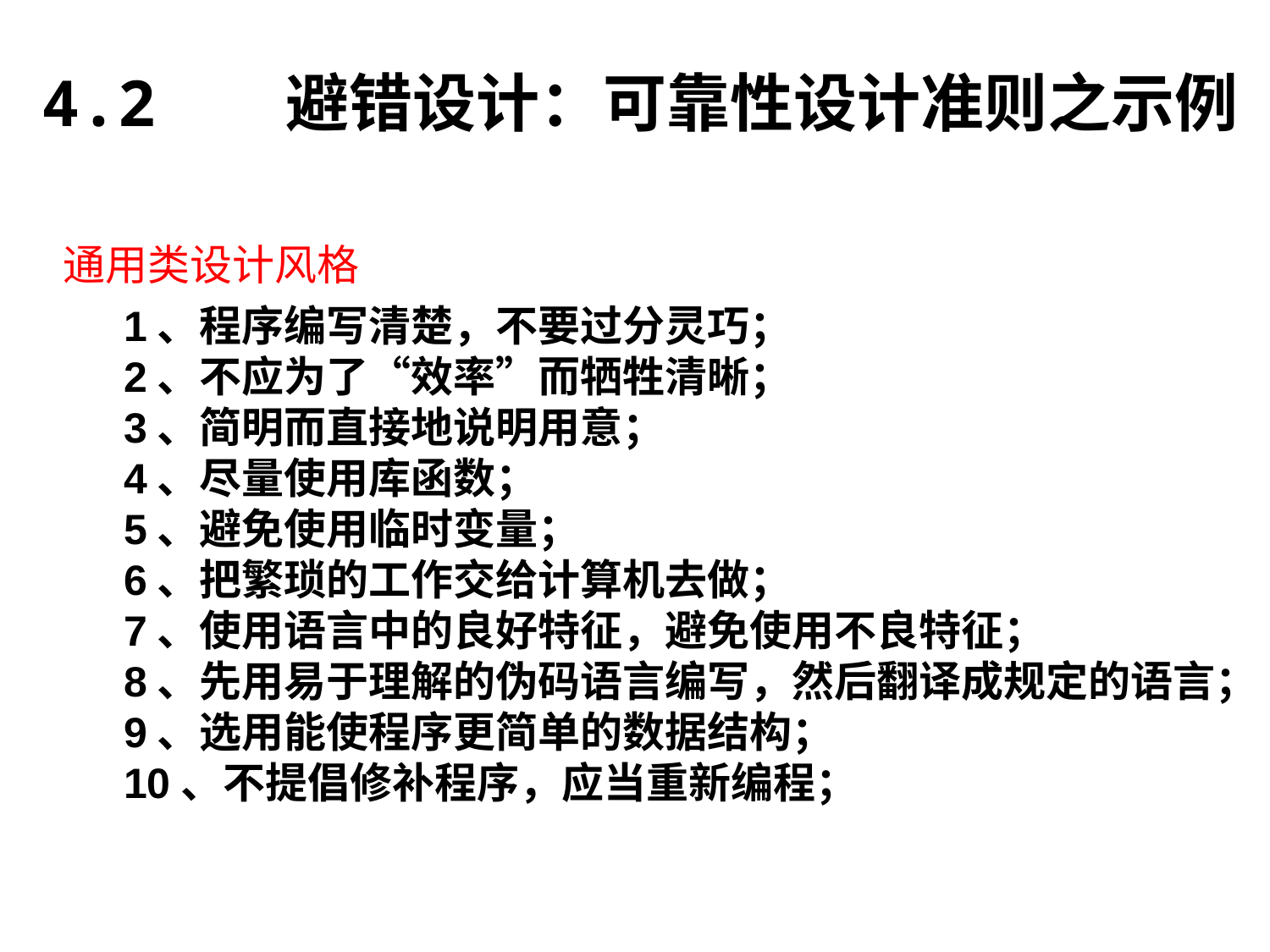

4.2   避错设计：可靠性设计准则之示例
通用类设计风格
     1、程序编写清楚，不要过分灵巧；
     2、不应为了“效率”而牺牲清晰；
     3、简明而直接地说明用意；
     4、尽量使用库函数；
     5、避免使用临时变量；
     6、把繁琐的工作交给计算机去做；
     7、使用语言中的良好特征，避免使用不良特征；
     8、先用易于理解的伪码语言编写，然后翻译成规定的语言；
     9、选用能使程序更简单的数据结构；
     10、不提倡修补程序，应当重新编程；